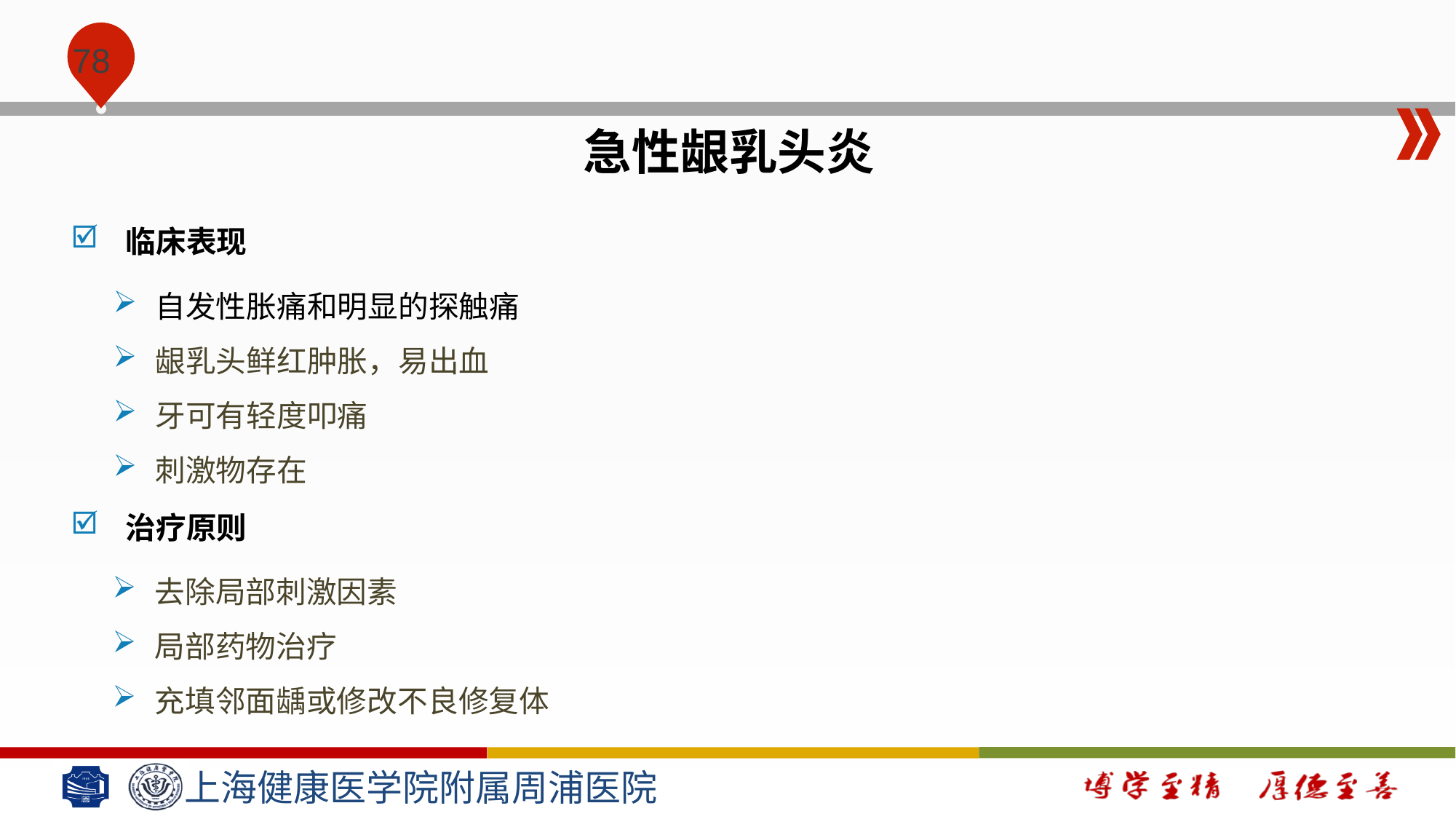

#
急性龈乳头炎
临床表现
自发性胀痛和明显的探触痛
龈乳头鲜红肿胀，易出血
牙可有轻度叩痛
刺激物存在
治疗原则
去除局部刺激因素
局部药物治疗
充填邻面龋或修改不良修复体